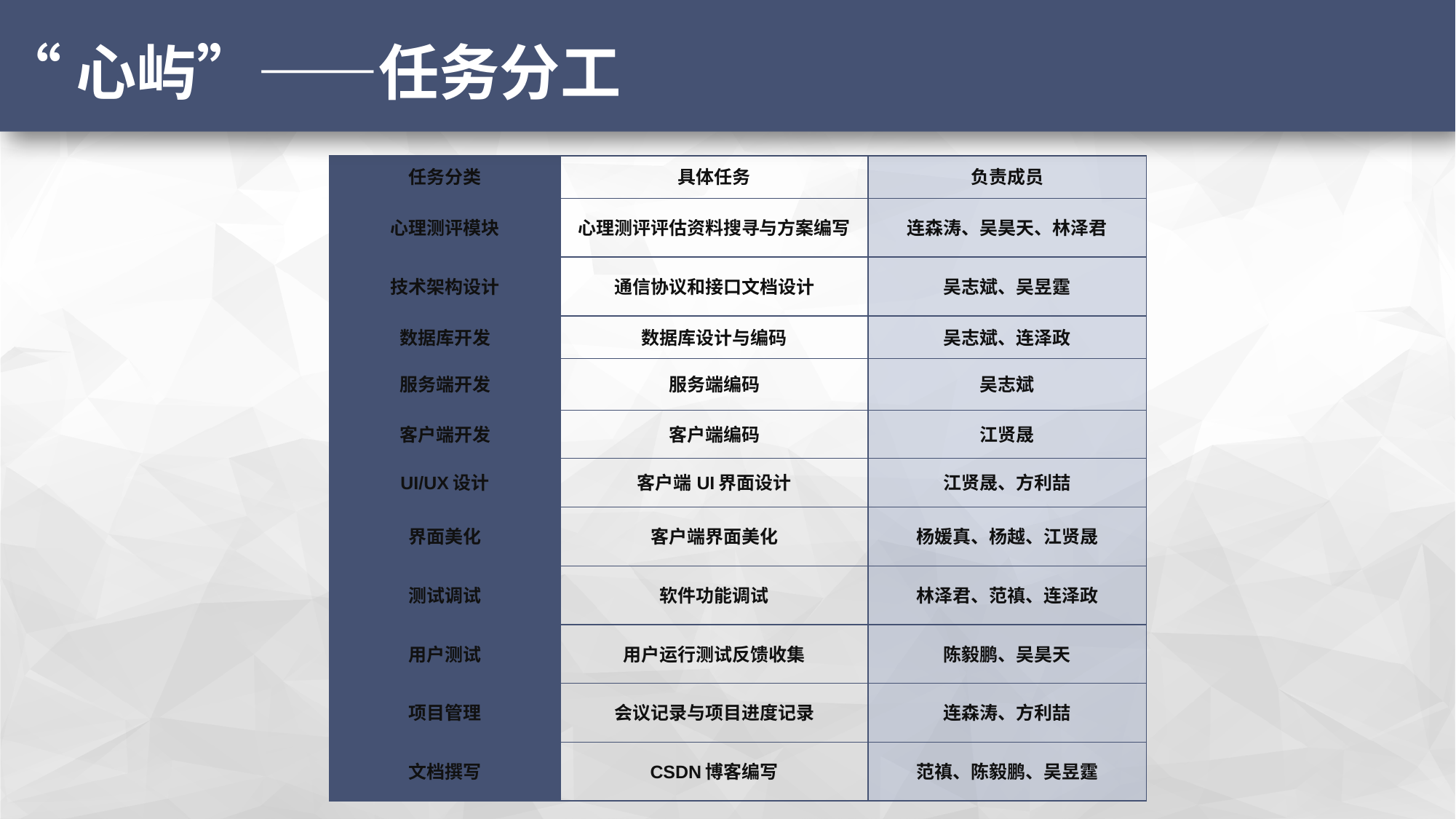

“心屿”——任务分工
| 任务分类 | 具体任务 | 负责成员 |
| --- | --- | --- |
| 心理测评模块 | 心理测评评估资料搜寻与方案编写 | 连森涛、吴昊天、林泽君 |
| 技术架构设计 | 通信协议和接口文档设计 | 吴志斌、吴昱霆 |
| 数据库开发 | 数据库设计与编码 | 吴志斌、连泽政 |
| 服务端开发 | 服务端编码 | 吴志斌 |
| 客户端开发 | 客户端编码 | 江贤晟 |
| UI/UX设计 | 客户端UI界面设计 | 江贤晟、方利喆 |
| 界面美化 | 客户端界面美化 | 杨媛真、杨越、江贤晟 |
| 测试调试 | 软件功能调试 | 林泽君、范禛、连泽政 |
| 用户测试 | 用户运行测试反馈收集 | 陈毅鹏、吴昊天 |
| 项目管理 | 会议记录与项目进度记录 | 连森涛、方利喆 |
| 文档撰写 | CSDN博客编写 | 范禛、陈毅鹏、吴昱霆 |